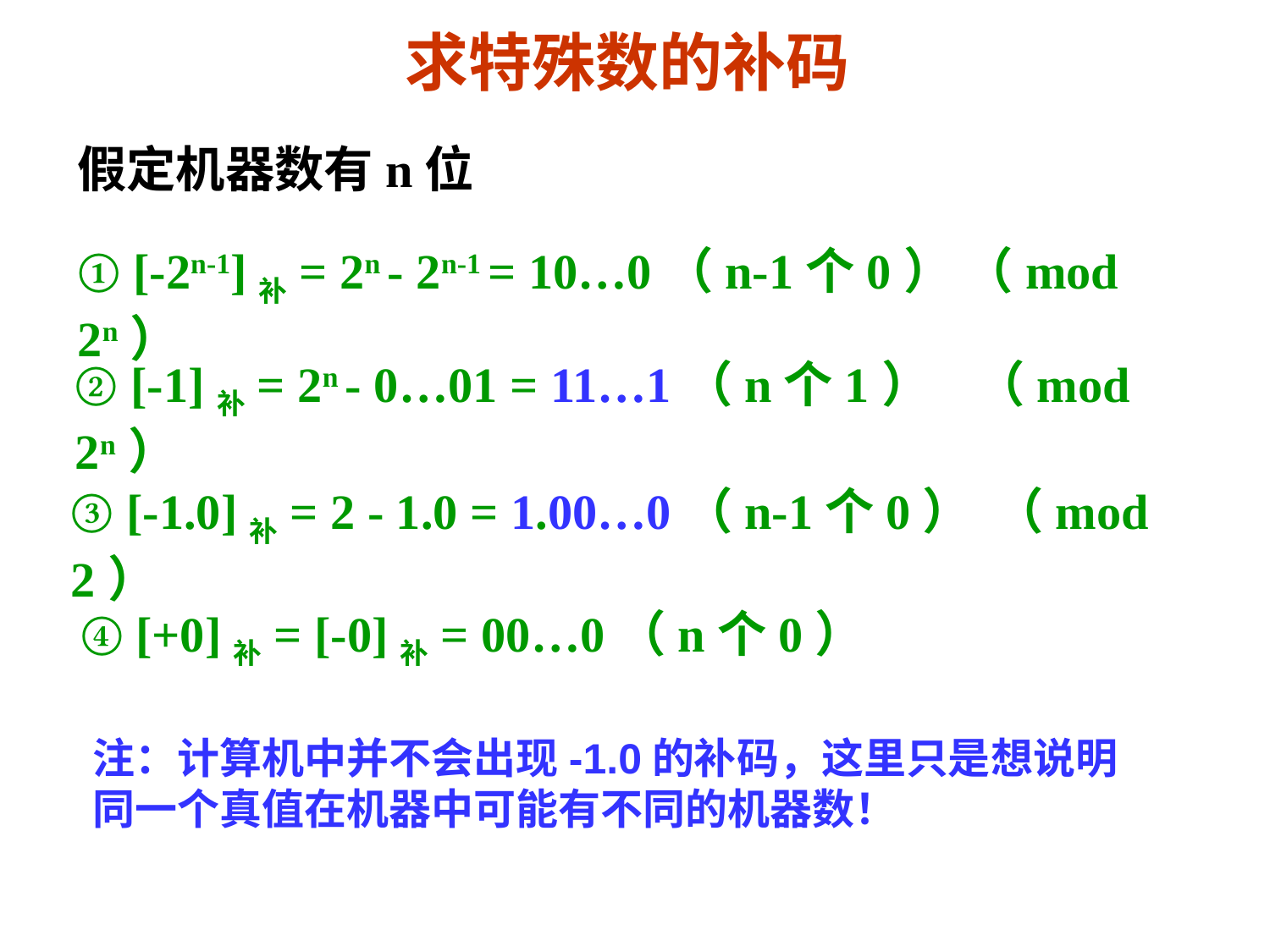

# 求特殊数的补码
假定机器数有n位

① [-2n-1]补= 2n - 2n-1 = 10…0（n-1个0） （mod 2n）
② [-1]补= 2n - 0…01 = 11…1（n个1）    （mod 2n）
③ [-1.0]补= 2 - 1.0 = 1.00…0（n-1个0）  （mod 2）
④ [+0]补= [-0]补= 00…0（n个0）
注：计算机中并不会出现-1.0的补码，这里只是想说明同一个真值在机器中可能有不同的机器数！